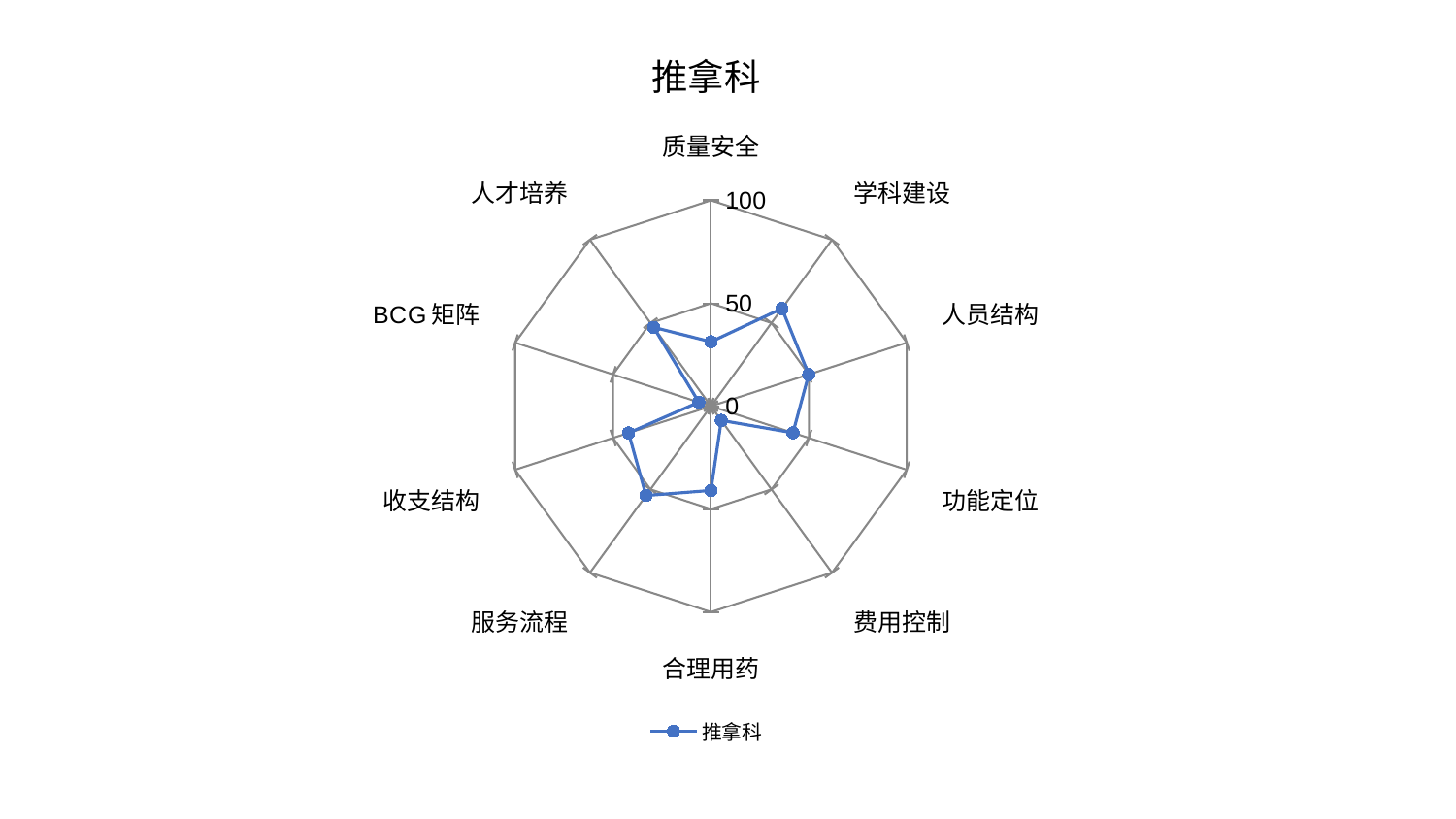

### Chart: 推拿科

| Category | 推拿科 |
|---|---|
| 质量安全 | 31.318031828364877 |
| 学科建设 | 58.64437485886503 |
| 人员结构 | 49.93403405113488 |
| 功能定位 | 41.86143953191208 |
| 费用控制 | 8.55922776236176 |
| 合理用药 | 40.93508003845468 |
| 服务流程 | 53.66898752367118 |
| 收支结构 | 42.08375716164467 |
| BCG矩阵 | 6.222508450473654 |
| 人才培养 | 47.36705714841284 |
98